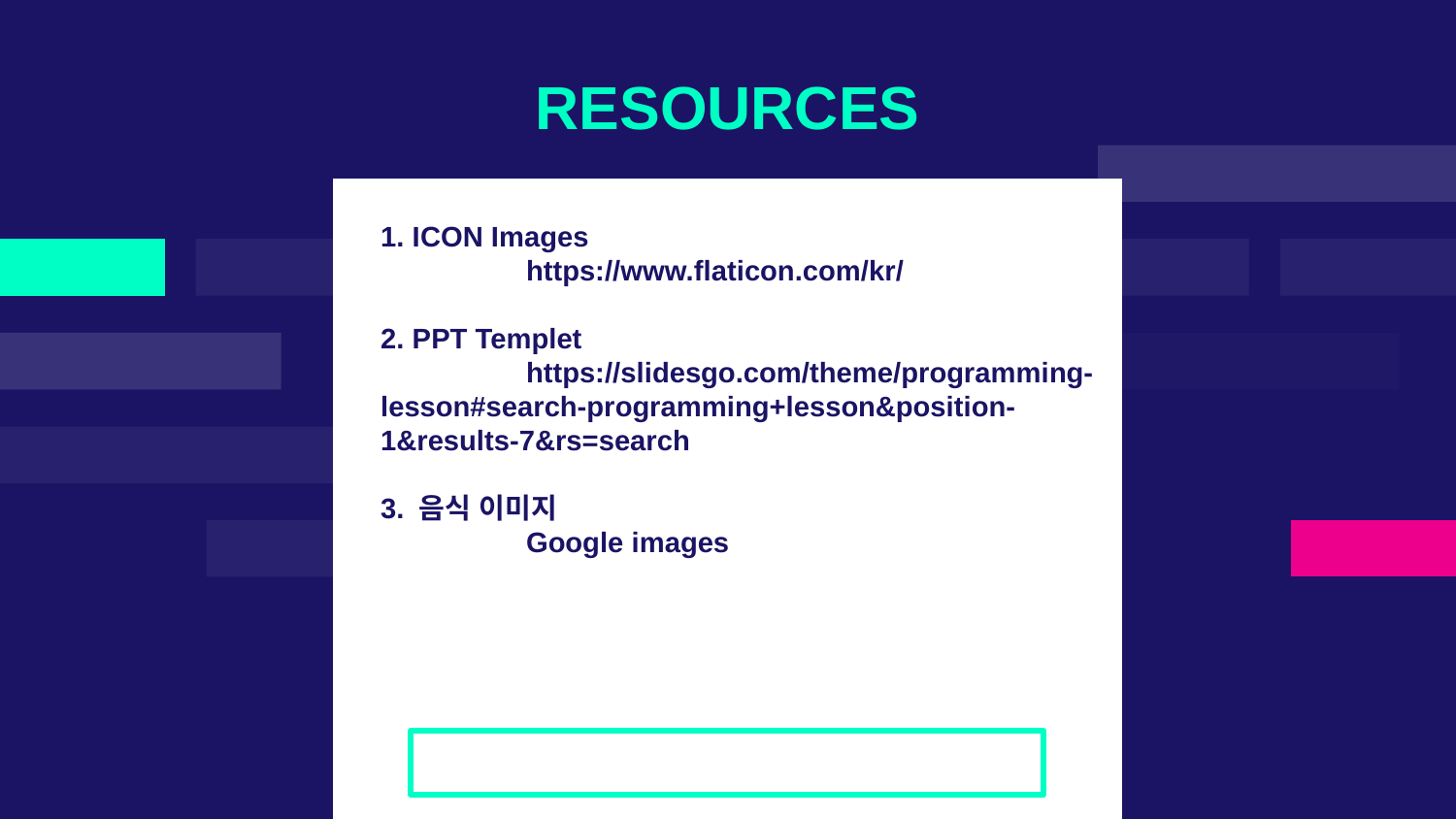

# RESOURCES
1. ICON Images
	https://www.flaticon.com/kr/

2. PPT Templet
	https://slidesgo.com/theme/programming-lesson#search-programming+lesson&position-1&results-7&rs=search

3. 음식 이미지
	Google images